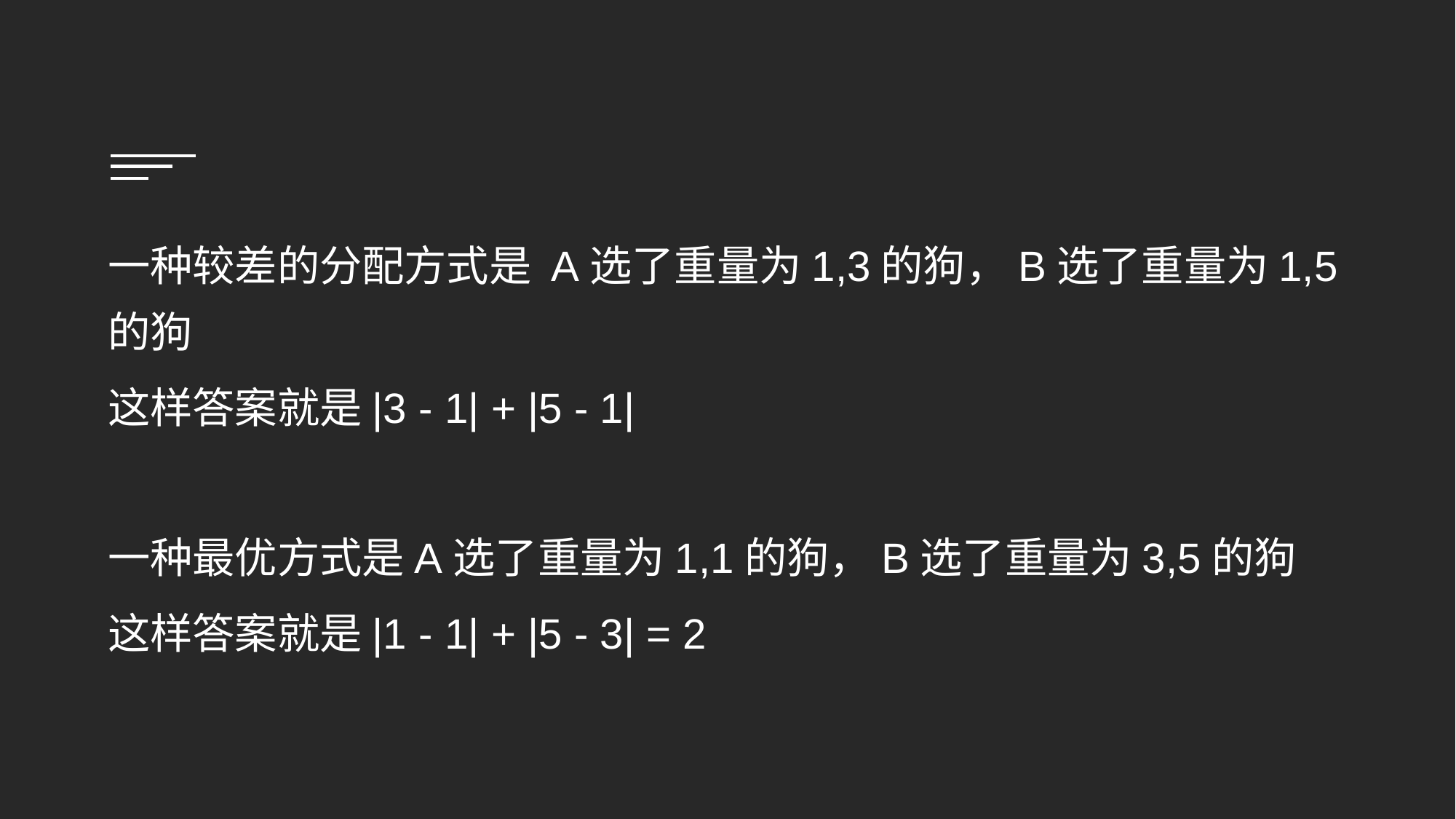

一种较差的分配方式是 A选了重量为1,3的狗，B选了重量为1,5的狗
这样答案就是|3 - 1| + |5 - 1|

一种最优方式是A选了重量为1,1的狗，B选了重量为3,5的狗
这样答案就是|1 - 1| + |5 - 3| = 2